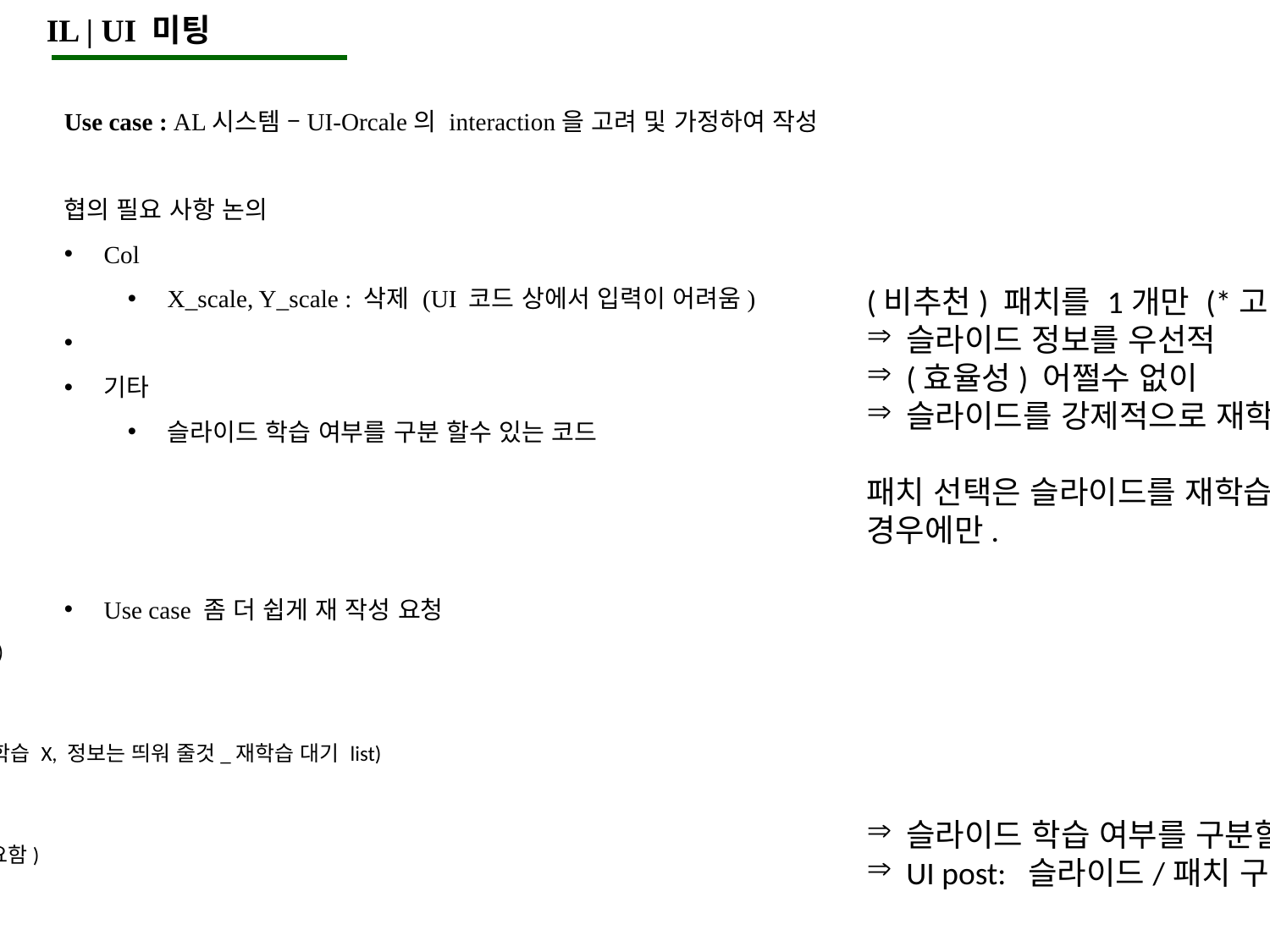

IL | UI 미팅
Use case : AL시스템 –UI-Orcale의 interaction을 고려 및 가정하여 작성

협의 필요 사항 논의
Col
X_scale, Y_scale : 삭제 (UI 코드 상에서 입력이 어려움)

기타
슬라이드 학습 여부를 구분 할수 있는 코드

Use case 좀 더 쉽게 재 작성 요청
추천하지 않은 것을 학습하는데

추천에 반영

슬라이드

재학습 리스트

- 추천, (아직 미선택)

재학습 대기

- 비추천, 전문의 선택
추천, 전문의 선택

학습이 완료 (UI에 보이지 않음)
 -  학습 처리 완료

패치
슬라이드에 종속 (슬라이드 학습 X, 정보는 띄워 줄것_재학습 대기 list)

*
*추천 패턴을 학습 (고민이 필요함)
(비추천) 패치를 1개만 (*고려하지 않는다.)
슬라이드 정보를 우선적
(효율성) 어쩔수 없이
슬라이드를 강제적으로 재학습 대상 리스트

패치 선택은 슬라이드를 재학습 리스트에 넣은 경우에만.

슬라이드 학습 여부를 구분할수 있는 코드
UI post:  슬라이드/패치 구분해서 학습